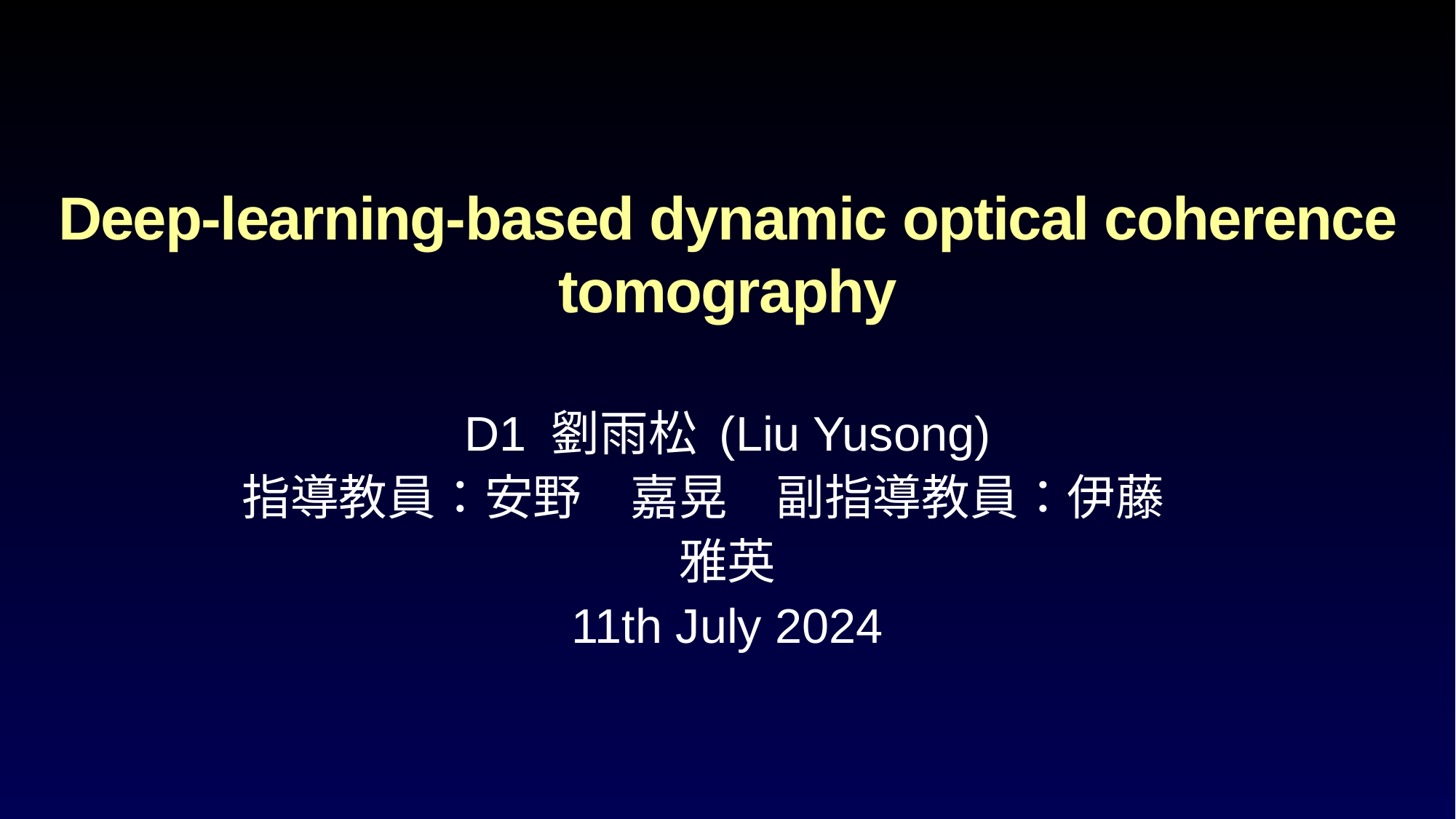

Deep-learning-based dynamic optical coherence tomography
D1 劉雨松 (Liu Yusong)
指導教員：安野　嘉晃　副指導教員：伊藤　雅英
11th July 2024